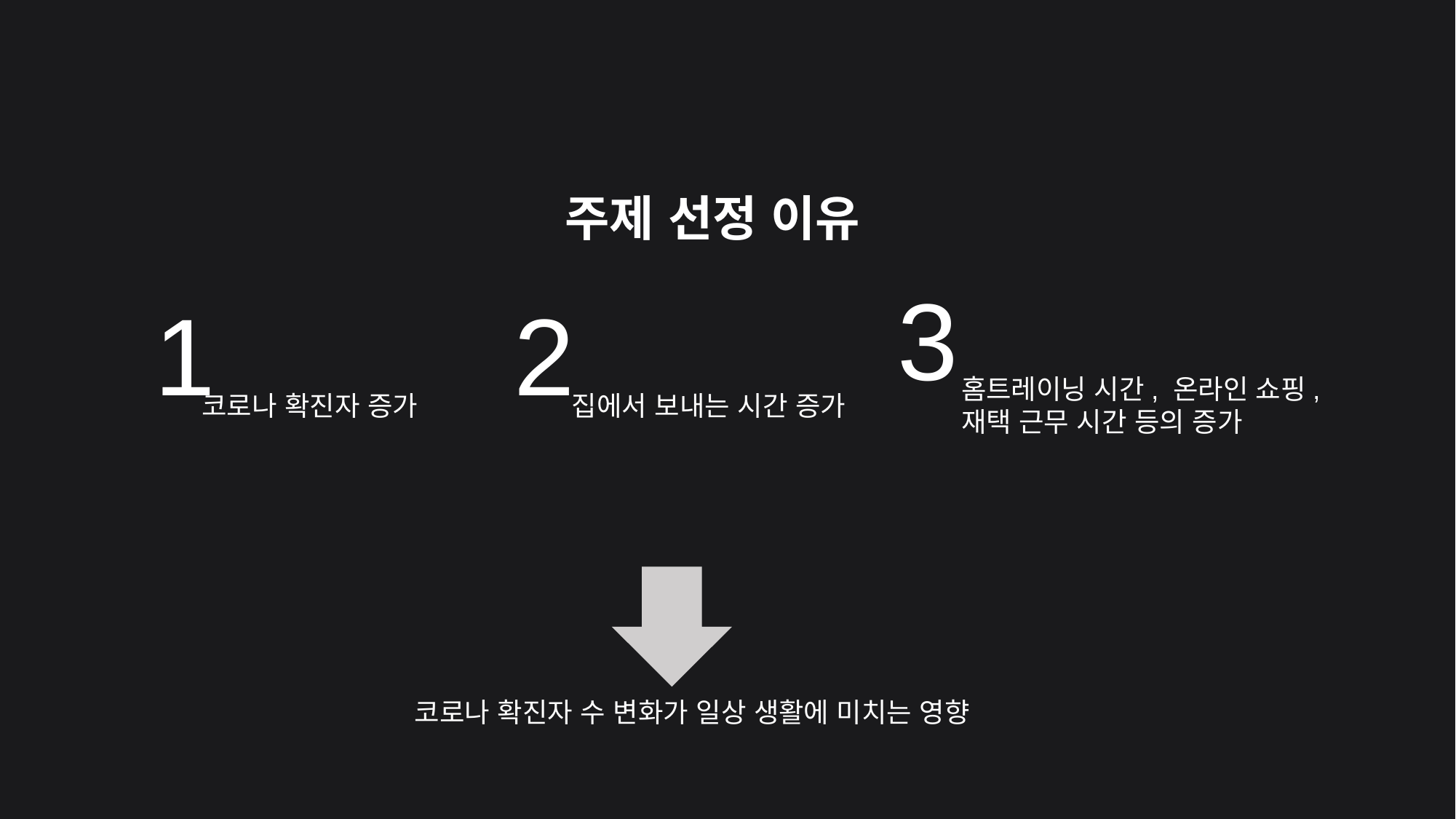

주제 선정 이유
3
1
2
홈트레이닝 시간, 온라인 쇼핑,
재택 근무 시간 등의 증가
코로나 확진자 증가
집에서 보내는 시간 증가

코로나 확진자 수 변화가 일상 생활에 미치는 영향